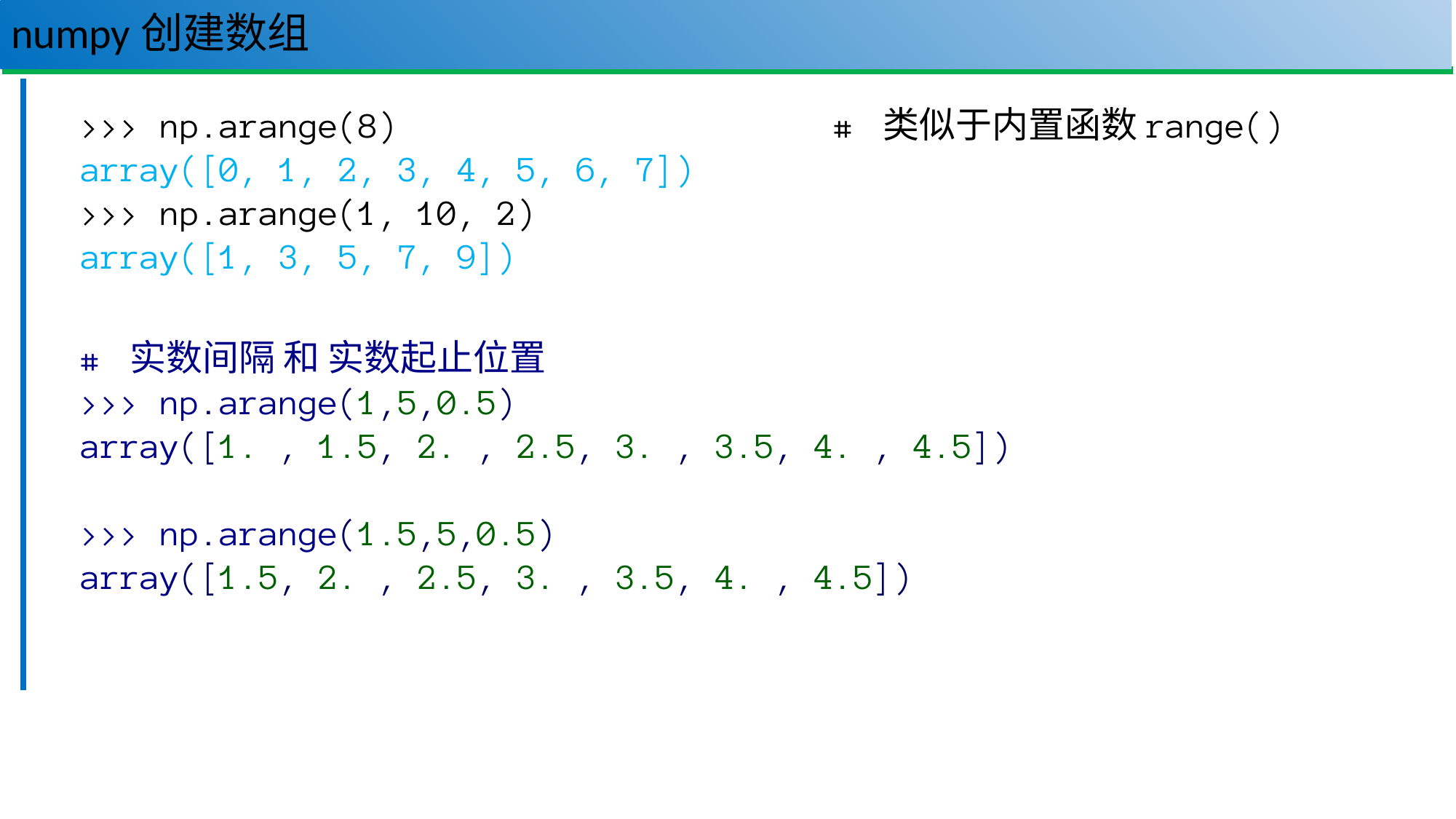

# numpy创建数组
31
>>> np.arange(8)                      # 类似于内置函数range()
array([0, 1, 2, 3, 4, 5, 6, 7])
>>> np.arange(1, 10, 2)
array([1, 3, 5, 7, 9])
# 实数间隔 和 实数起止位置
>>> np.arange(1,5,0.5)
array([1. , 1.5, 2. , 2.5, 3. , 3.5, 4. , 4.5])

>>> np.arange(1.5,5,0.5)
array([1.5, 2. , 2.5, 3. , 3.5, 4. , 4.5])